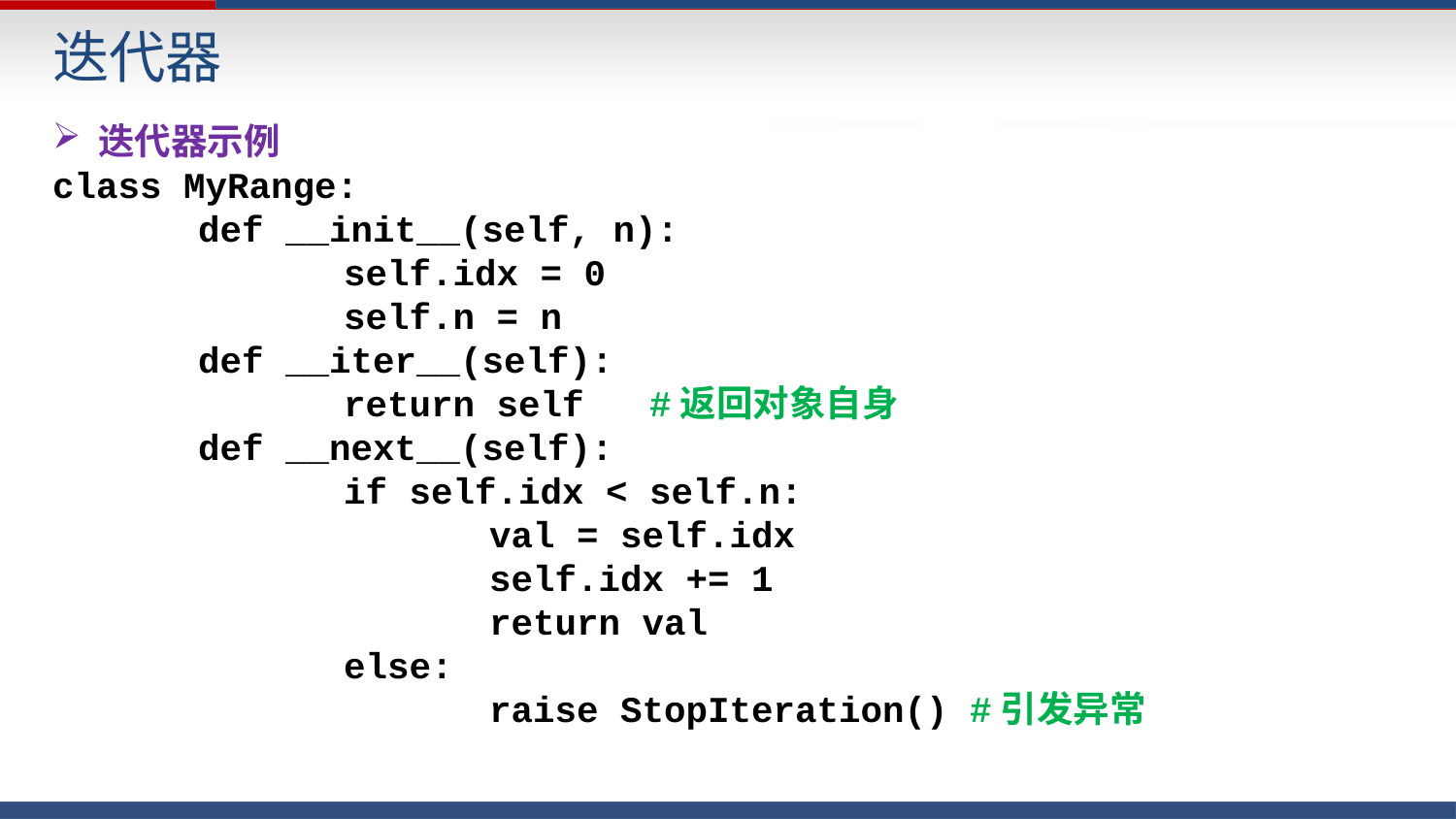

迭代器
迭代器示例
class MyRange:
	def __init__(self, n):
		self.idx = 0
		self.n = n
	def __iter__(self):
		return self   #返回对象自身
	def __next__(self):
		if self.idx < self.n:
			val = self.idx
			self.idx += 1
			return val
		else:
			raise StopIteration() #引发异常